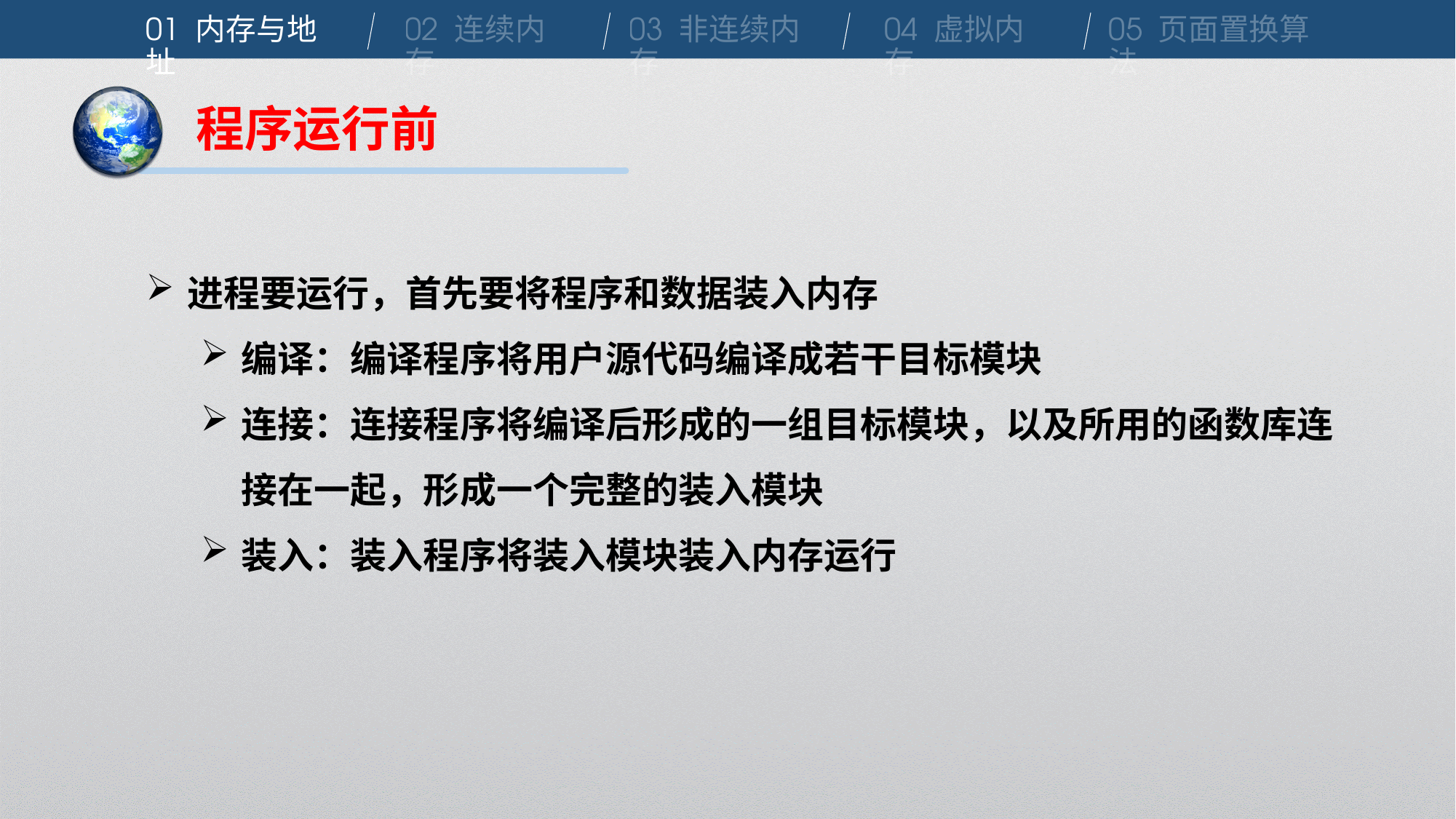

01 内存与地址
02 连续内存
03 非连续内存
04 虚拟内存
05 页面置换算法
程序运行前
进程要运行，首先要将程序和数据装入内存
编译：编译程序将用户源代码编译成若干目标模块
连接：连接程序将编译后形成的一组目标模块，以及所用的函数库连接在一起，形成一个完整的装入模块
装入：装入程序将装入模块装入内存运行